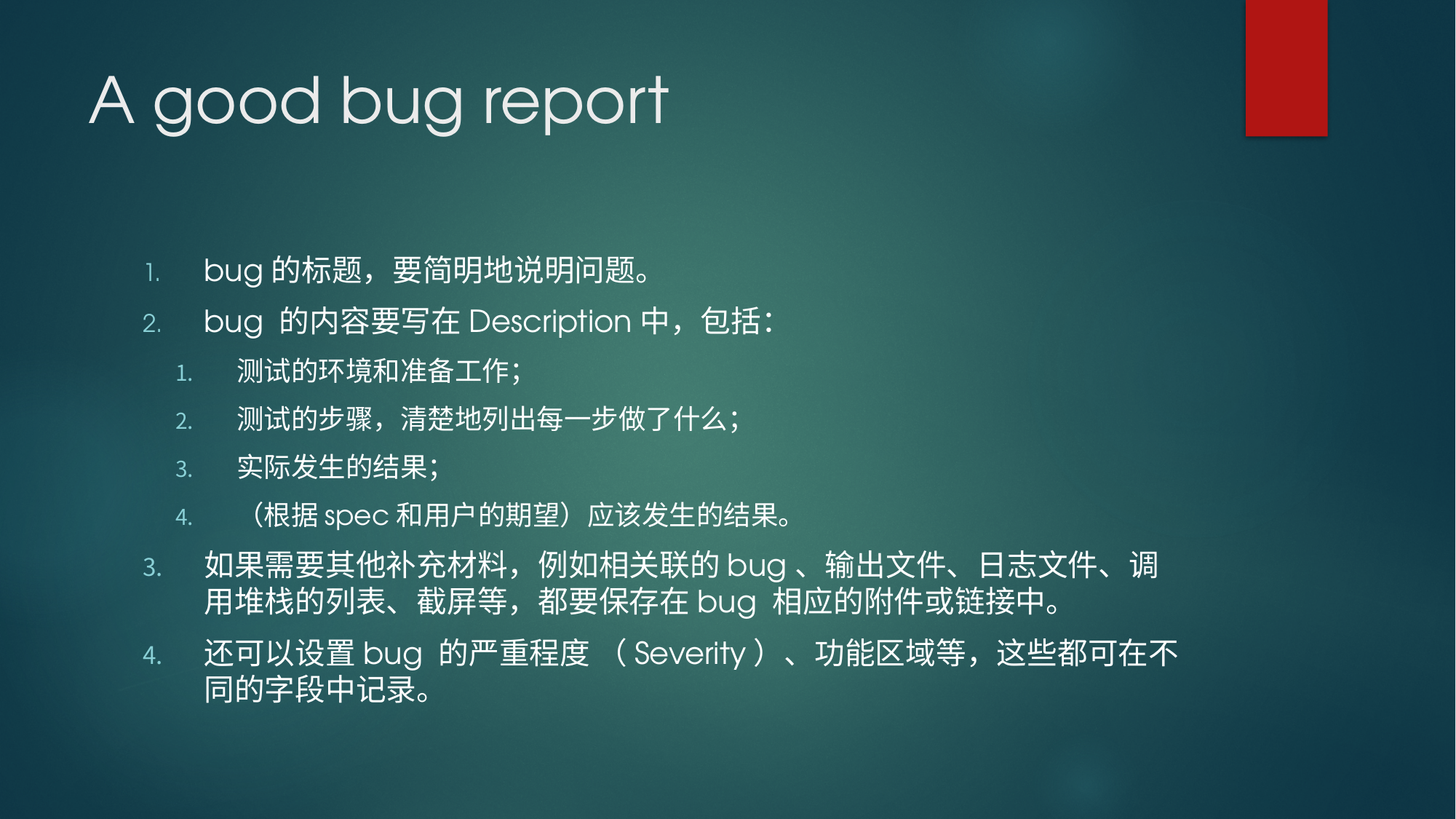

# A good bug report
bug的标题，要简明地说明问题。
bug 的内容要写在Description中，包括：
测试的环境和准备工作；
测试的步骤，清楚地列出每一步做了什么；
实际发生的结果；
（根据spec和用户的期望）应该发生的结果。
如果需要其他补充材料，例如相关联的bug、输出文件、日志文件、调用堆栈的列表、截屏等，都要保存在bug 相应的附件或链接中。
还可以设置bug 的严重程度 （Severity）、功能区域等，这些都可在不同的字段中记录。